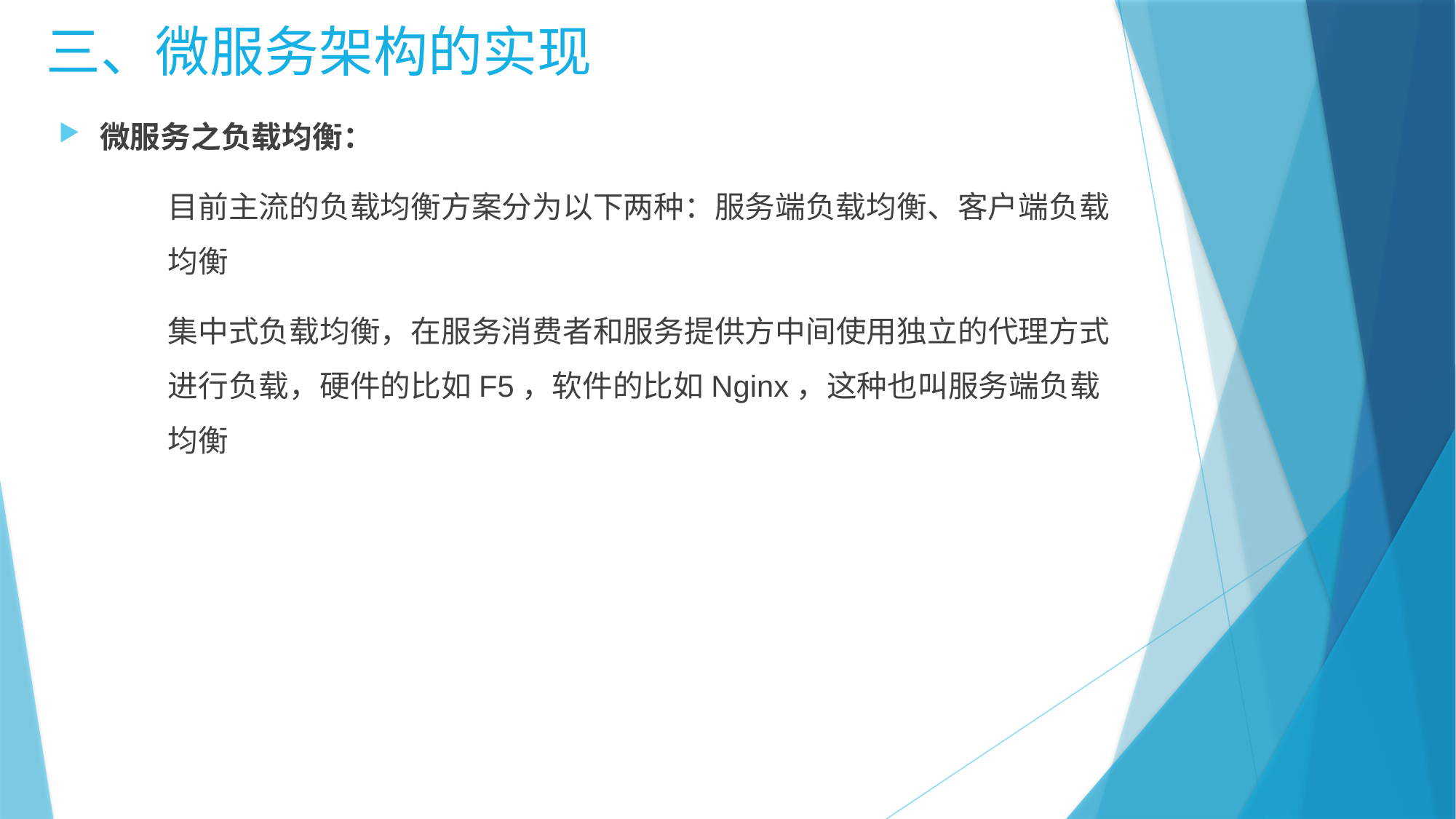

三、微服务架构的实现
微服务之负载均衡：
目前主流的负载均衡方案分为以下两种：服务端负载均衡、客户端负载均衡
集中式负载均衡，在服务消费者和服务提供方中间使用独立的代理方式进行负载，硬件的比如F5，软件的比如Nginx，这种也叫服务端负载均衡